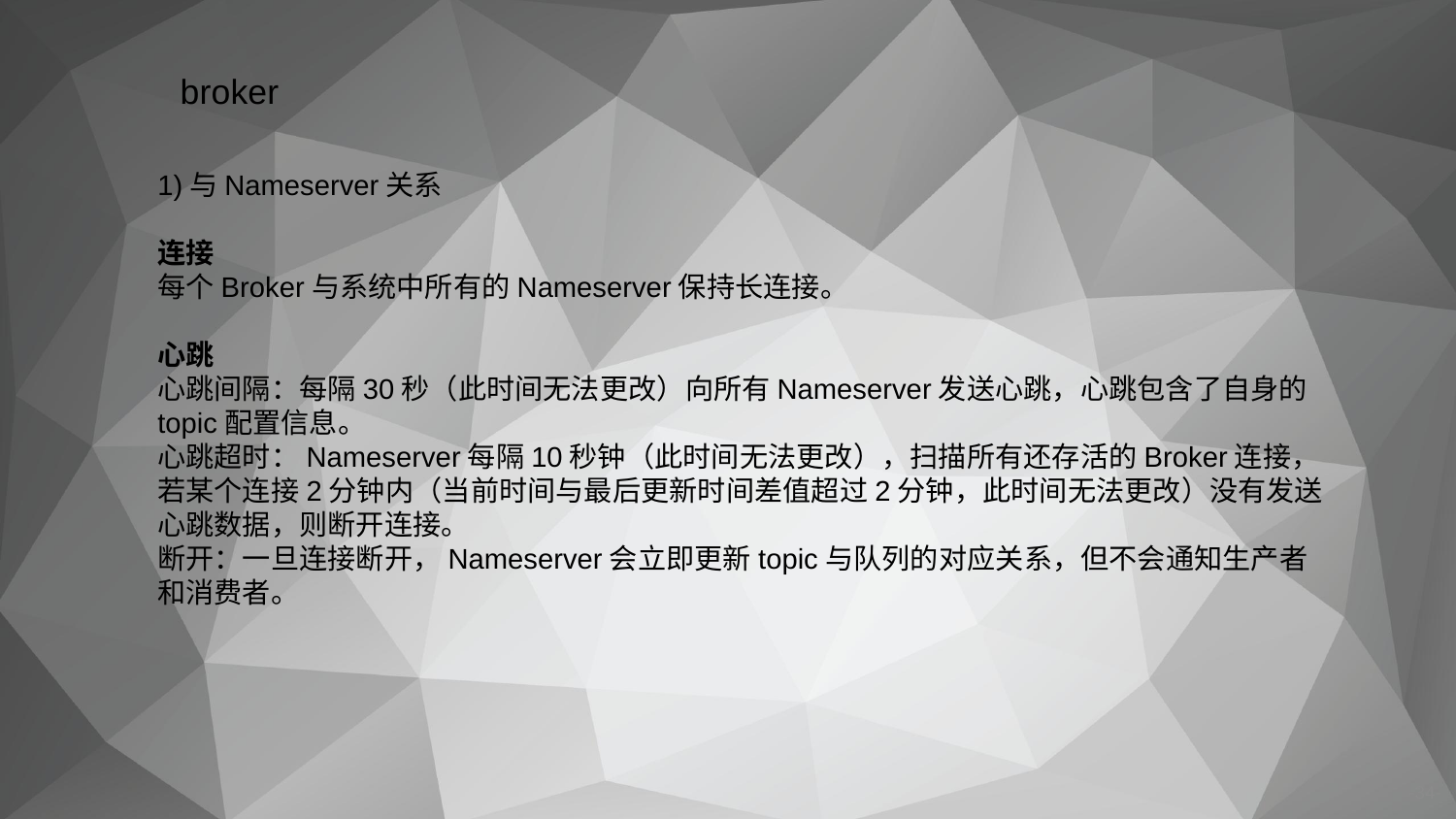

# broker
1)与Nameserver关系

连接
每个Broker与系统中所有的Nameserver保持长连接。

心跳
心跳间隔：每隔30秒（此时间无法更改）向所有Nameserver发送心跳，心跳包含了自身的topic配置信息。
心跳超时：Nameserver每隔10秒钟（此时间无法更改），扫描所有还存活的Broker连接，若某个连接2分钟内（当前时间与最后更新时间差值超过2分钟，此时间无法更改）没有发送心跳数据，则断开连接。
断开：一旦连接断开，Nameserver会立即更新topic与队列的对应关系，但不会通知生产者和消费者。
-34-